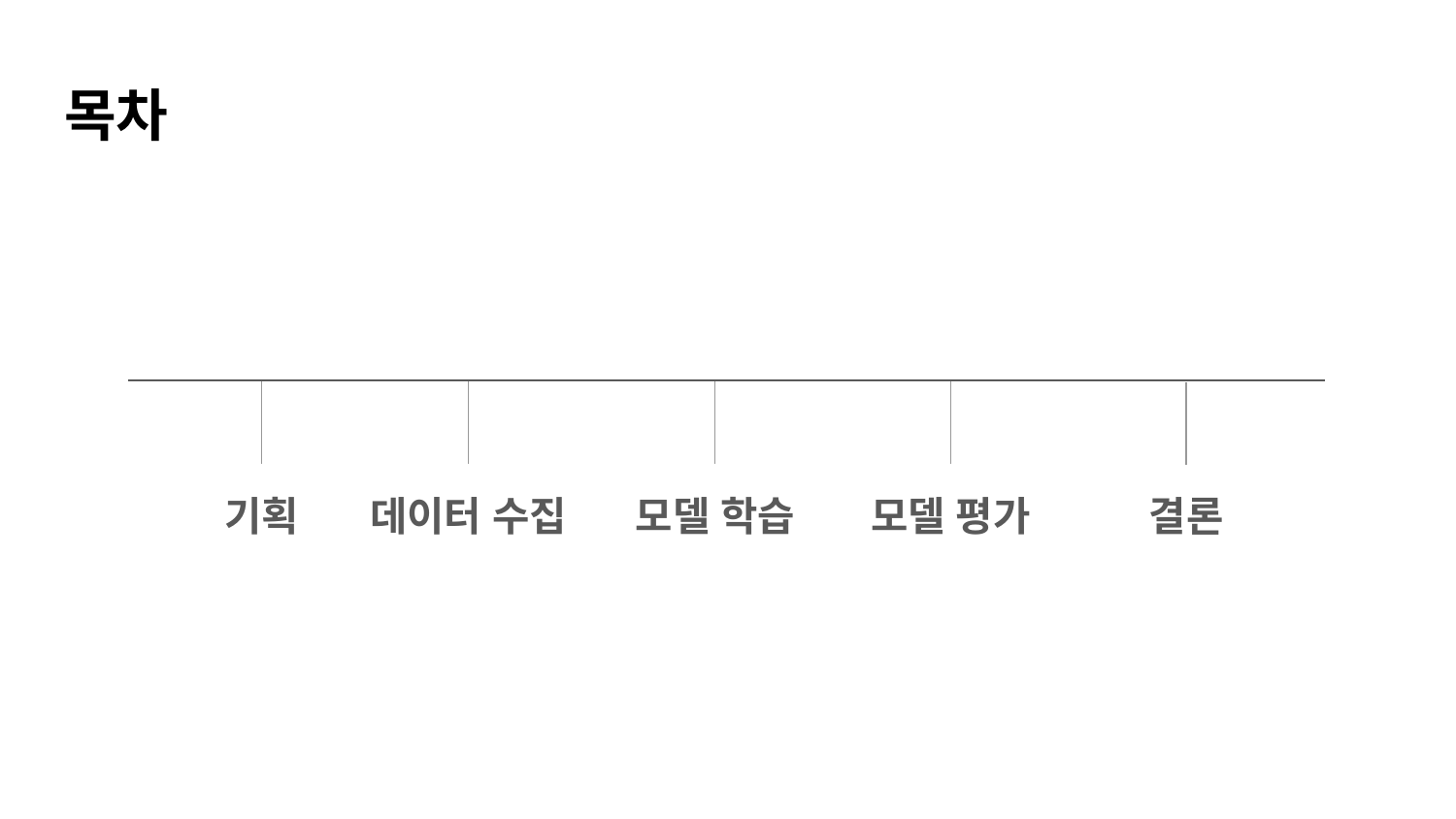

목차

기획

데이터 수집
모델 학습
모델 평가
결론